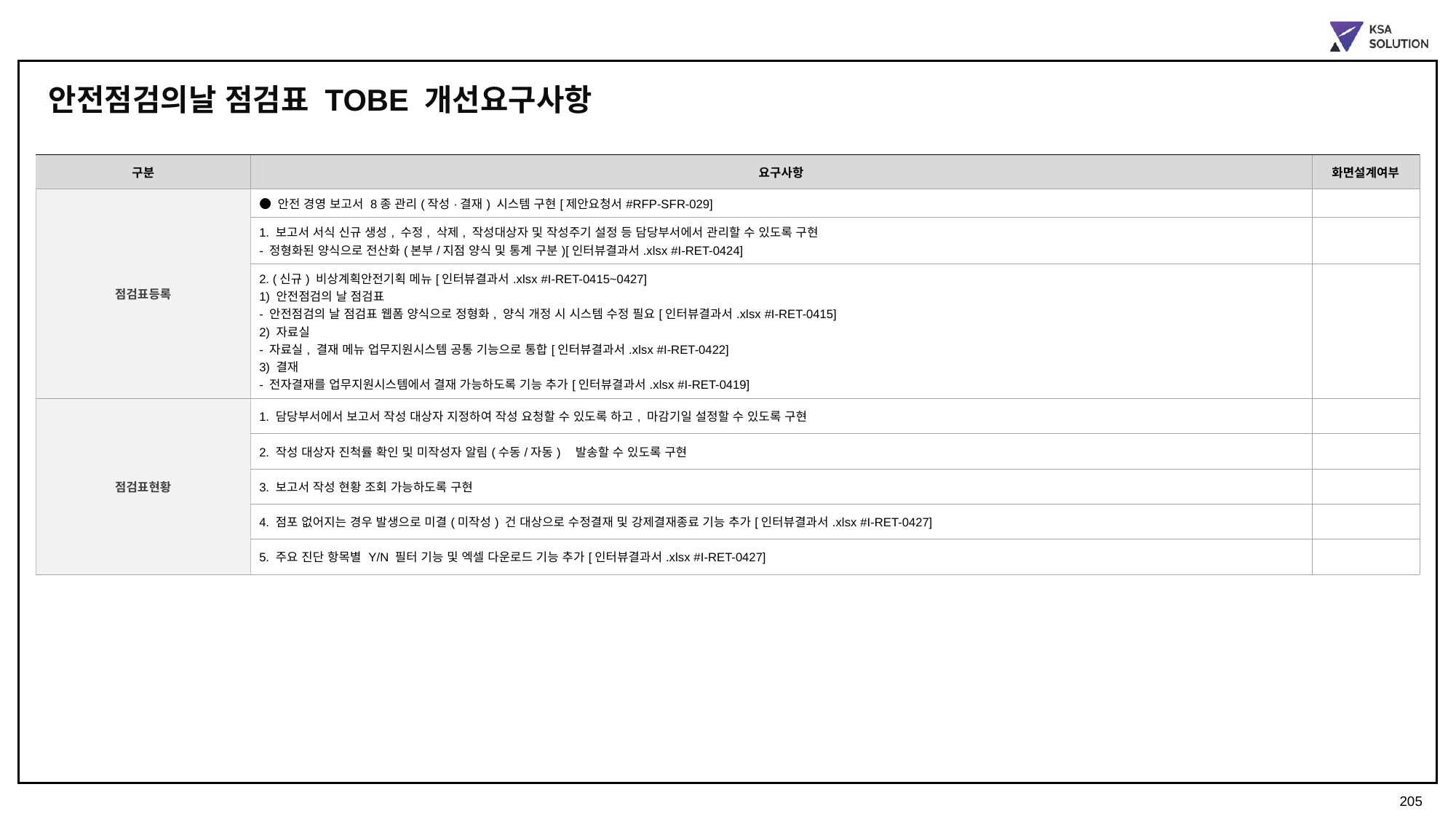

안전점검의날 점검표 TOBE 개선요구사항
| 구분 | 요구사항 | 화면설계여부 |
| --- | --- | --- |
| 점검표등록 | ● 안전 경영 보고서 8종 관리(작성·결재) 시스템 구현[제안요청서#RFP-SFR-029] |  |
|  | 1. 보고서 서식 신규 생성, 수정, 삭제, 작성대상자 및 작성주기 설정 등 담당부서에서 관리할 수 있도록 구현 - 정형화된 양식으로 전산화(본부/지점 양식 및 통계 구분)[인터뷰결과서.xlsx #I-RET-0424] |  |
|  | 2. (신규) 비상계획안전기획 메뉴[인터뷰결과서.xlsx #I-RET-0415~0427] 1) 안전점검의 날 점검표 - 안전점검의 날 점검표 웹폼 양식으로 정형화, 양식 개정 시 시스템 수정 필요[인터뷰결과서.xlsx #I-RET-0415] 2) 자료실 - 자료실, 결재 메뉴 업무지원시스템 공통 기능으로 통합[인터뷰결과서.xlsx #I-RET-0422] 3) 결재 - 전자결재를 업무지원시스템에서 결재 가능하도록 기능 추가[인터뷰결과서.xlsx #I-RET-0419] |  |
| 점검표현황 | 1. 담당부서에서 보고서 작성 대상자 지정하여 작성 요청할 수 있도록 하고, 마감기일 설정할 수 있도록 구현 |  |
|  | 2. 작성 대상자 진척률 확인 및 미작성자 알림(수동/자동)　발송할 수 있도록 구현 |  |
|  | 3. 보고서 작성 현황 조회 가능하도록 구현 |  |
|  | 4. 점포 없어지는 경우 발생으로 미결(미작성) 건 대상으로 수정결재 및 강제결재종료 기능 추가[인터뷰결과서.xlsx #I-RET-0427] |  |
|  | 5. 주요 진단 항목별 Y/N 필터 기능 및 엑셀 다운로드 기능 추가[인터뷰결과서.xlsx #I-RET-0427] |  |